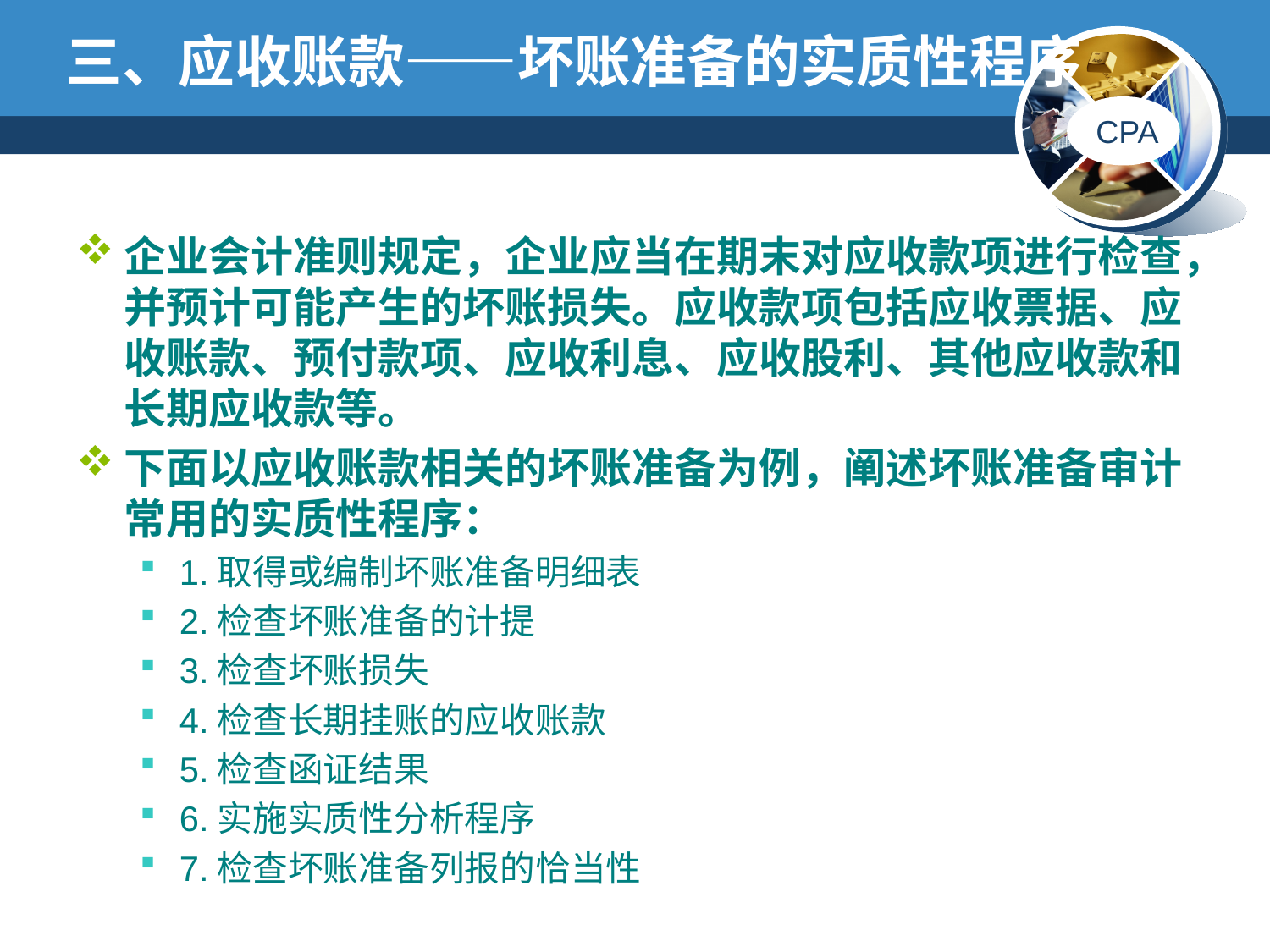

# 三、应收账款——坏账准备的实质性程序

企业会计准则规定，企业应当在期末对应收款项进行检查，并预计可能产生的坏账损失。应收款项包括应收票据、应收账款、预付款项、应收利息、应收股利、其他应收款和长期应收款等。
下面以应收账款相关的坏账准备为例，阐述坏账准备审计常用的实质性程序：
1.取得或编制坏账准备明细表
2.检查坏账准备的计提
3.检查坏账损失
4.检查长期挂账的应收账款
5.检查函证结果
6.实施实质性分析程序
7.检查坏账准备列报的恰当性